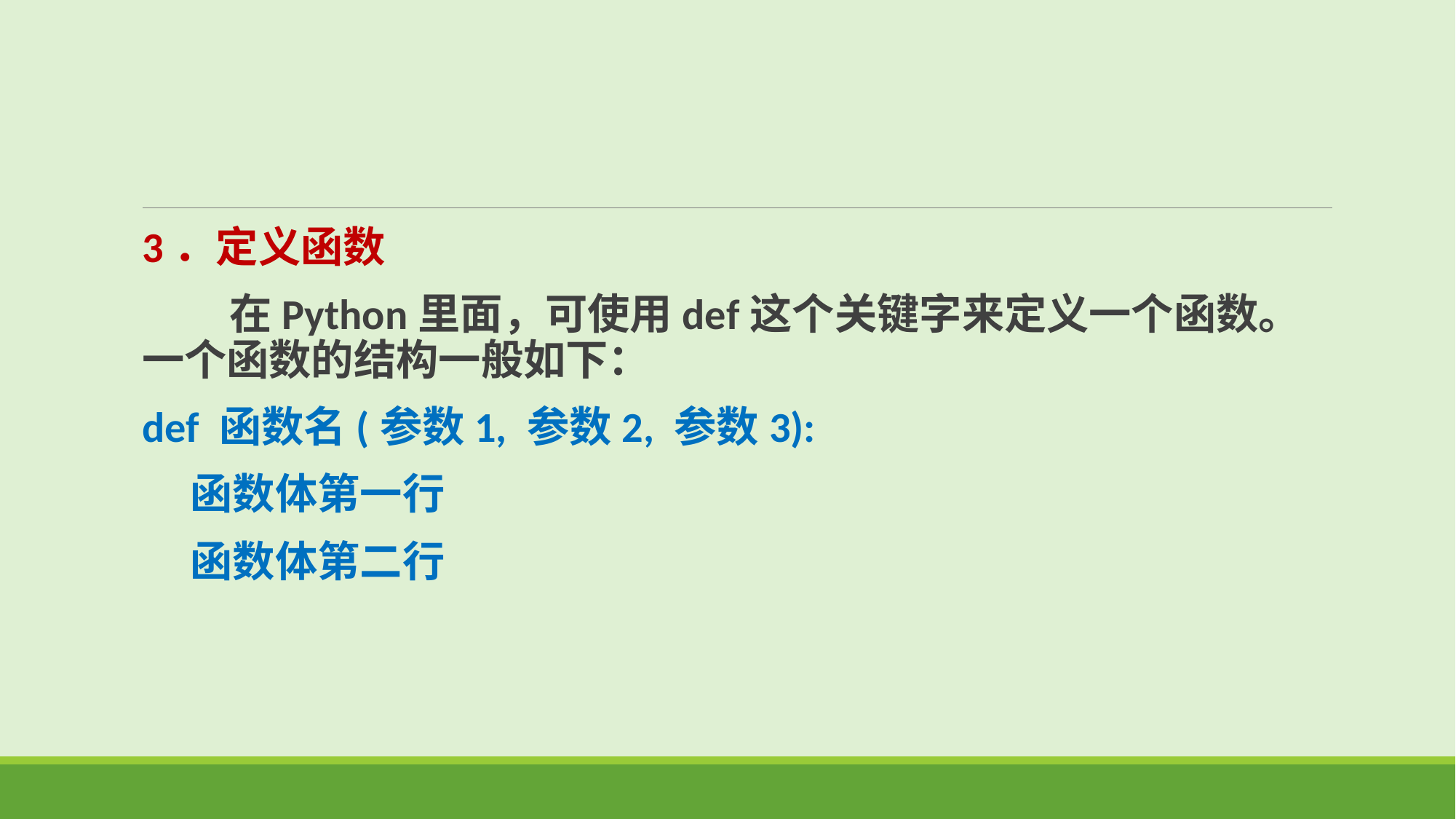

3．定义函数
        在Python里面，可使用def这个关键字来定义一个函数。一个函数的结构一般如下：
def 函数名(参数1, 参数2, 参数3):
    函数体第一行
    函数体第二行